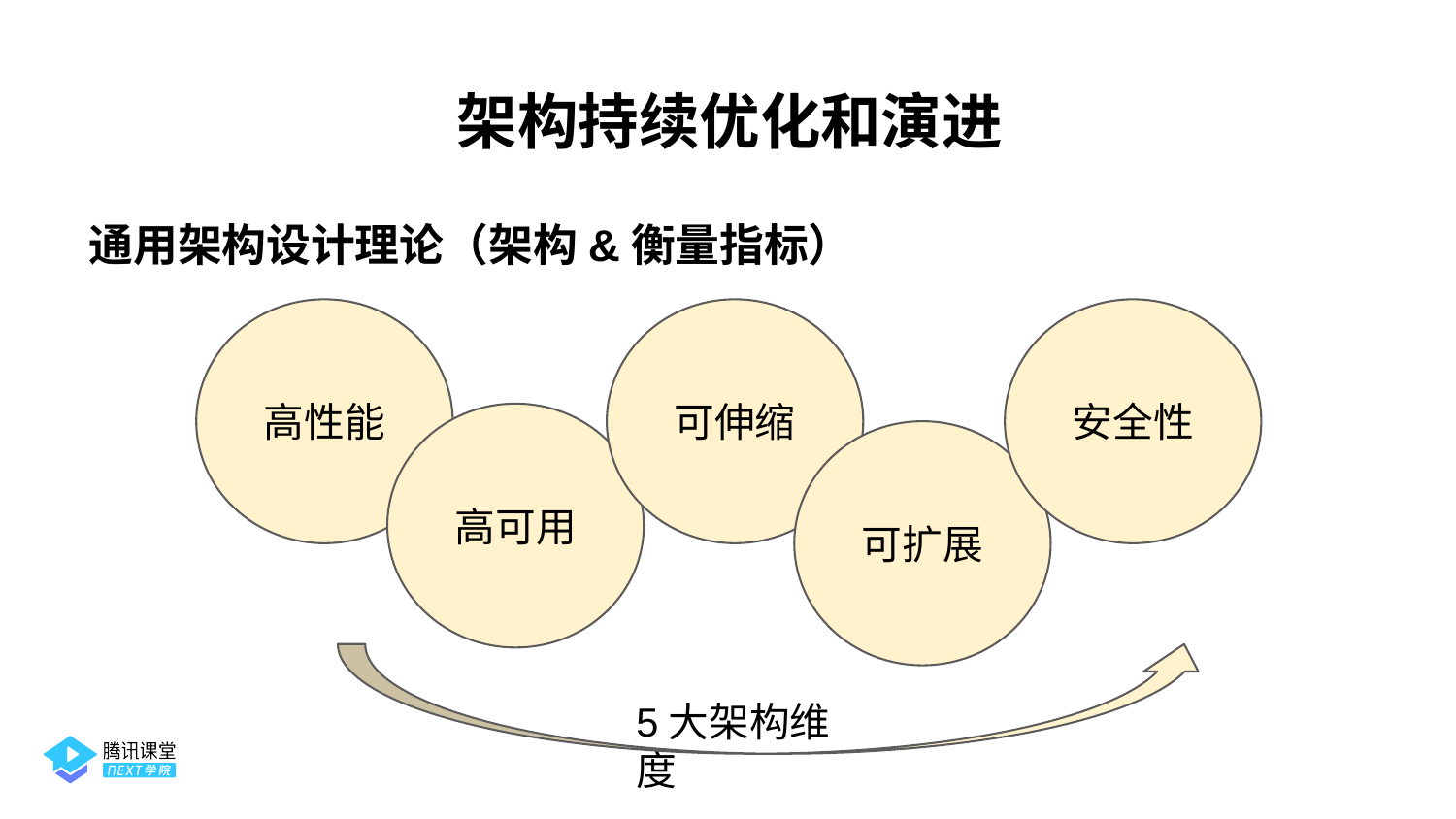

架构持续优化和演进
通用架构设计理论（架构&衡量指标）
高性能
可伸缩
安全性
高可用
可扩展

5大架构维度